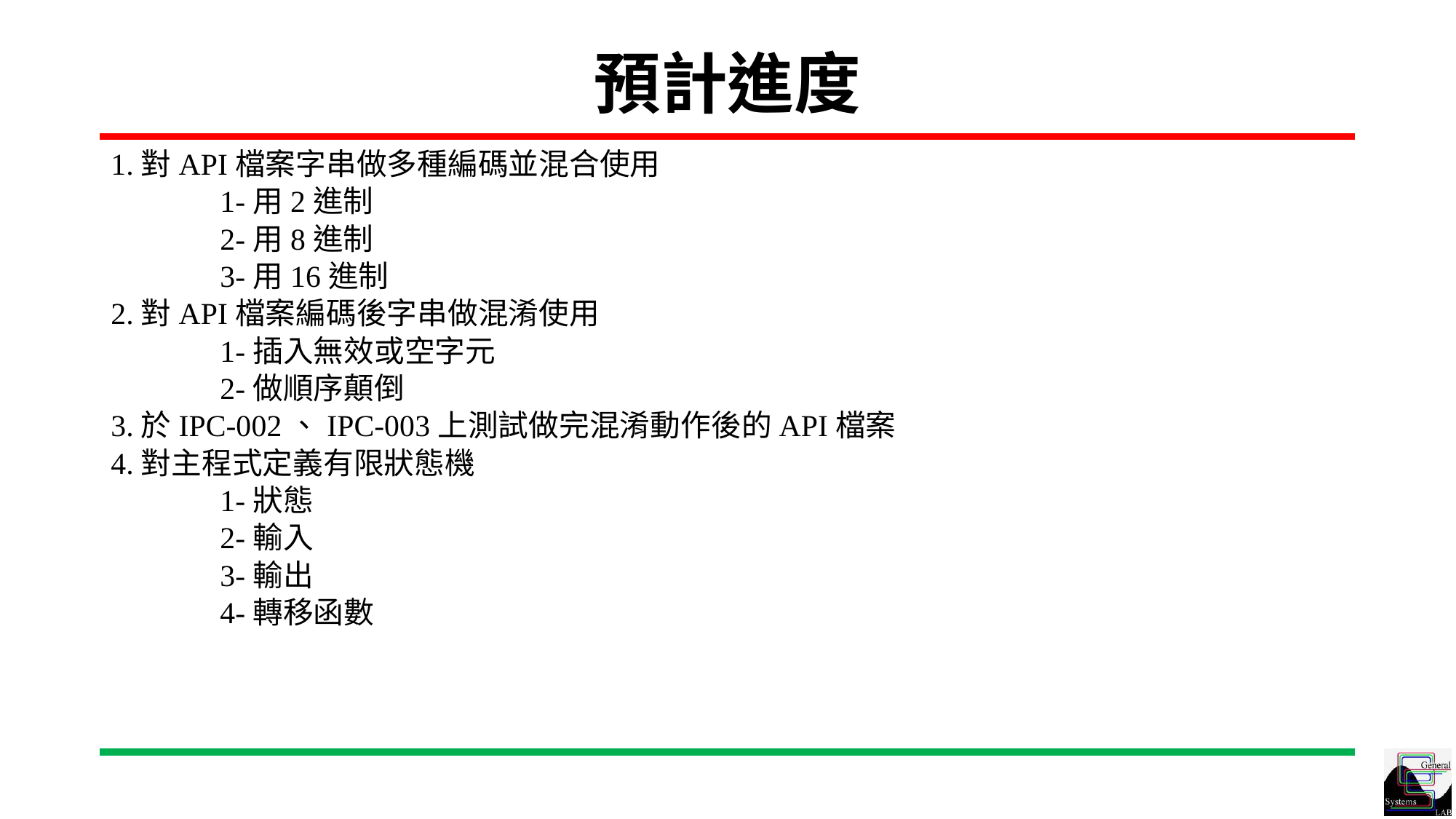

# 預計進度

1.對API檔案字串做多種編碼並混合使用
	1-用2進制
	2-用8進制
	3-用16進制
2.對API檔案編碼後字串做混淆使用
	1-插入無效或空字元
	2-做順序顛倒
3.於IPC-002、IPC-003上測試做完混淆動作後的API檔案
4.對主程式定義有限狀態機
	1-狀態
	2-輸入
	3-輸出
	4-轉移函數